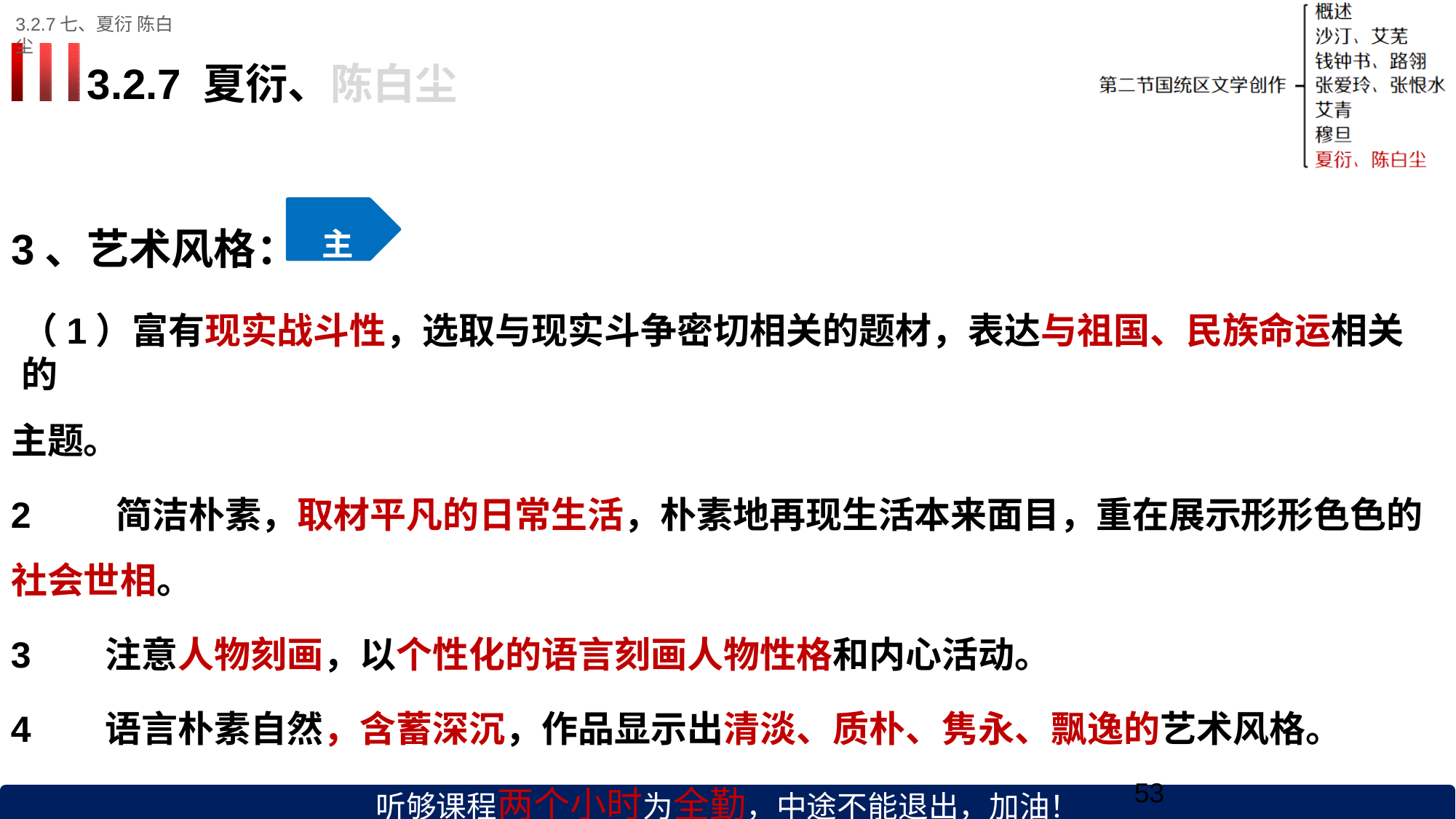

3.2.7七、夏衍 陈白尘

# 3.2.7 夏衍、陈白尘

3、艺术风格：	主
（1）富有现实战斗性，选取与现实斗争密切相关的题材，表达与祖国、民族命运相关的
主题。
简洁朴素，取材平凡的日常生活，朴素地再现生活本来面目，重在展示形形色色的
社会世相。
注意人物刻画，以个性化的语言刻画人物性格和内心活动。
语言朴素自然，含蓄深沉，作品显示出清淡、质朴、隽永、飘逸的艺术风格。
53

听够课程两个小时为全勤，中途不能退出，加油！